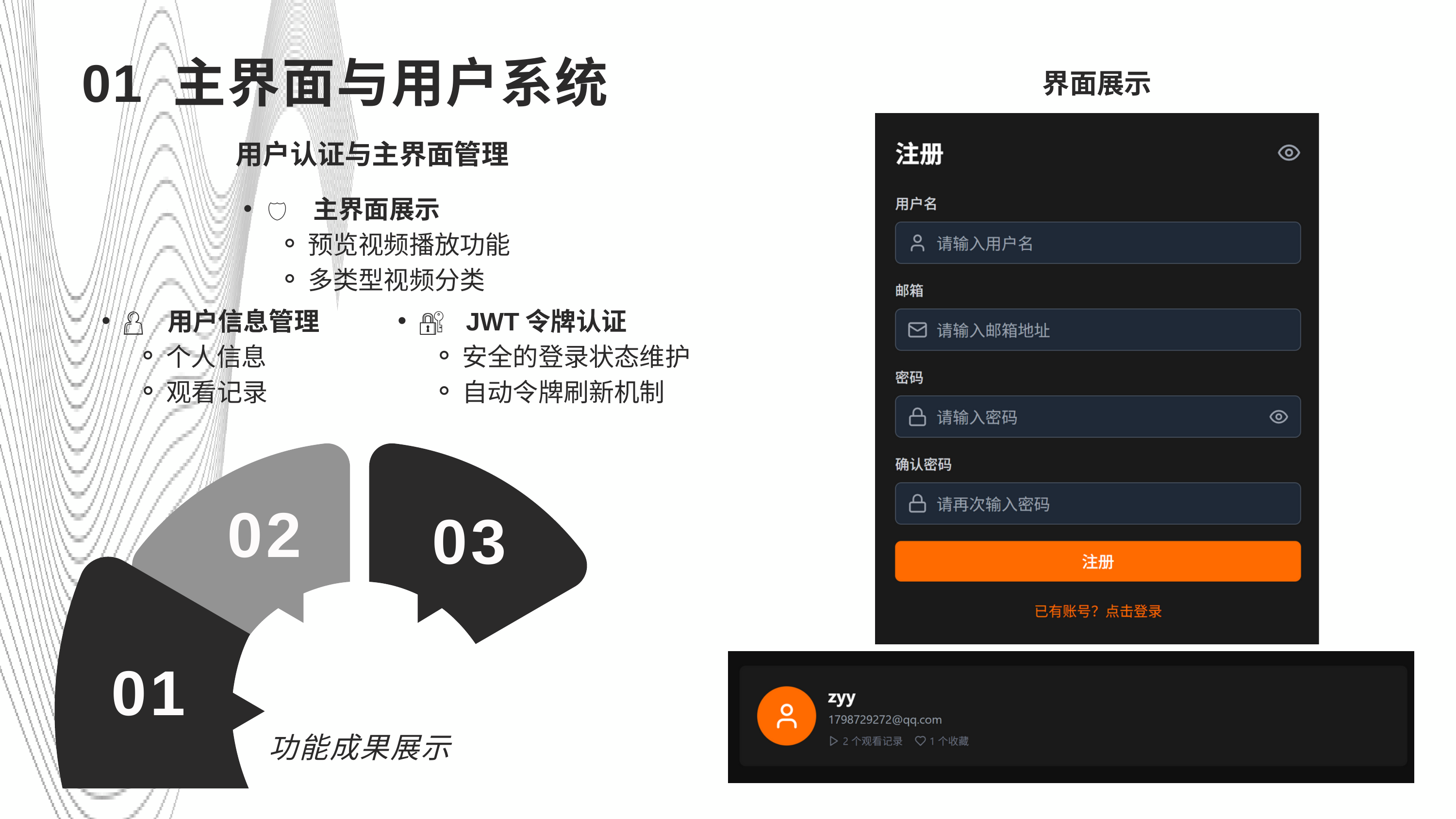

01 主界面与用户系统
界面展示

用户认证与主界面管理
🛡   主界面展示
预览视频播放功能
多类型视频分类
🔐   JWT令牌认证
安全的登录状态维护
自动令牌刷新机制
👤   用户信息管理
个人信息
观看记录

02
03

01
功能成果展示